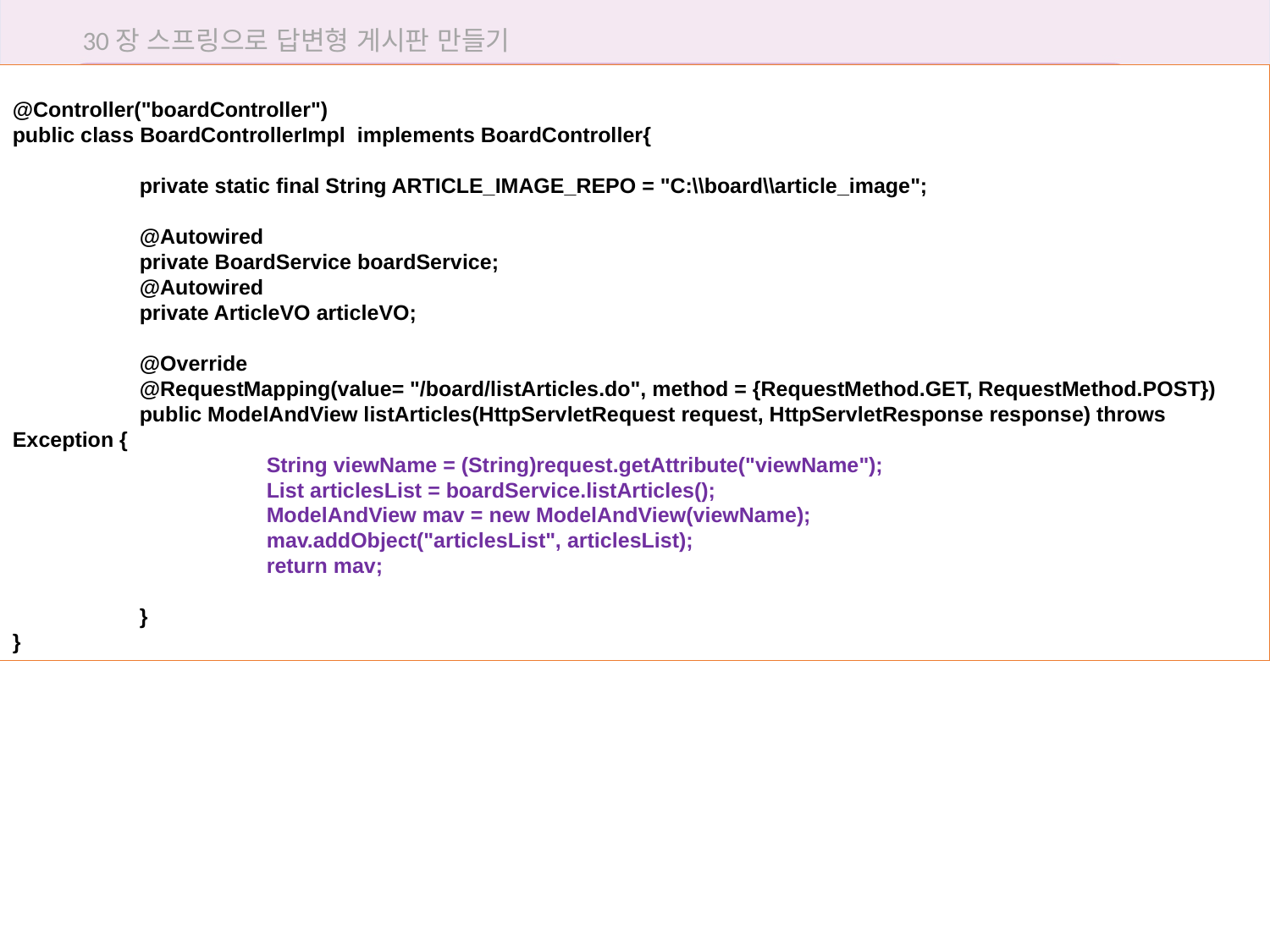

30장 스프링으로 답변형 게시판 만들기

@Controller("boardController")
public class BoardControllerImpl  implements BoardController{

	private static final String ARTICLE_IMAGE_REPO = "C:\\board\\article_image";

	@Autowired
	private BoardService boardService;
	@Autowired
	private ArticleVO articleVO;

	@Override
	@RequestMapping(value= "/board/listArticles.do", method = {RequestMethod.GET, RequestMethod.POST})
	public ModelAndView listArticles(HttpServletRequest request, HttpServletResponse response) throws Exception {
		String viewName = (String)request.getAttribute("viewName");
		List articlesList = boardService.listArticles();
		ModelAndView mav = new ModelAndView(viewName);
		mav.addObject("articlesList", articlesList);
		return mav;

	}
}
30.2 마이바티스 관련 XML 설정하기